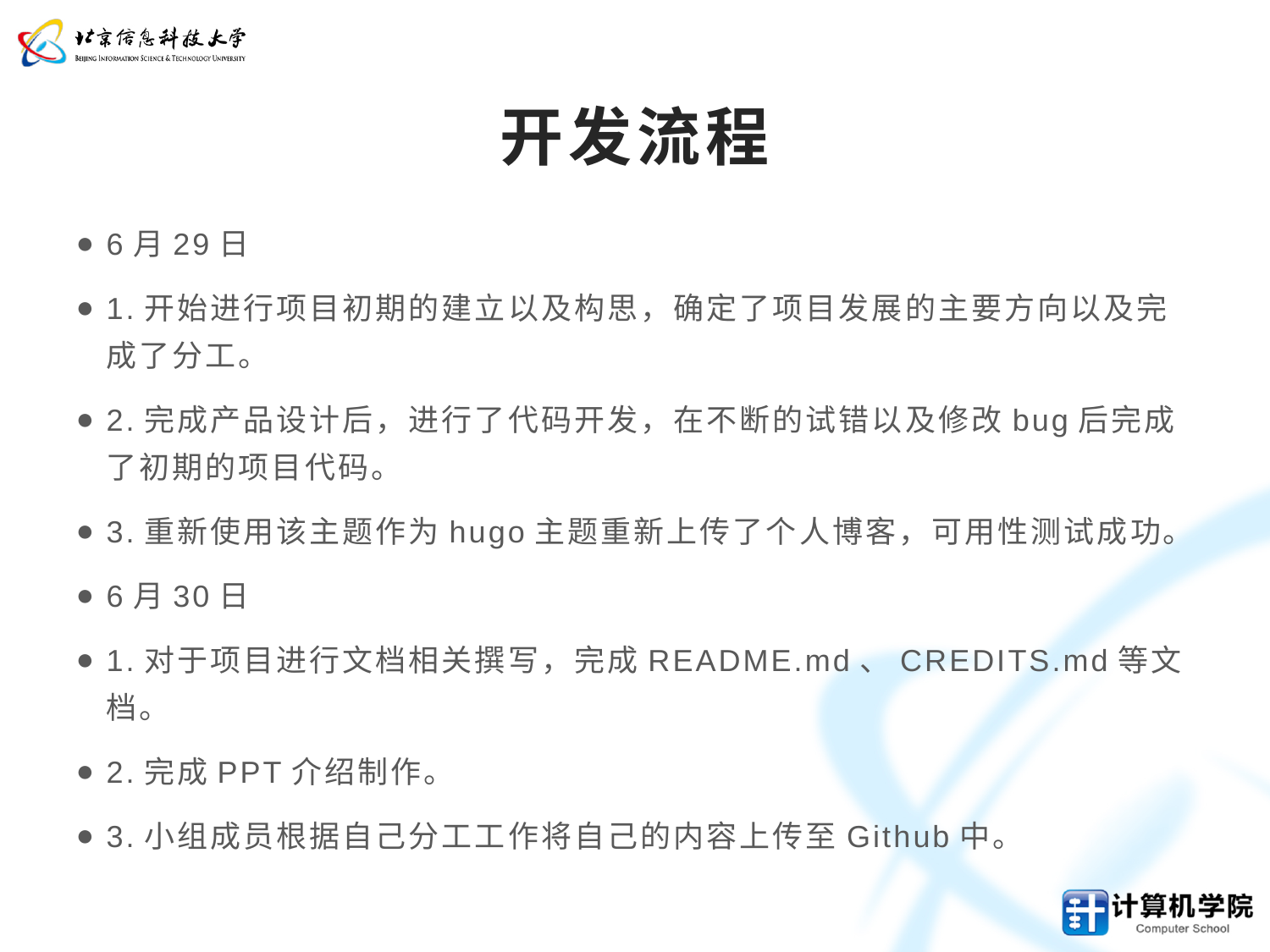

# 开发流程
6月29日
1.开始进行项目初期的建立以及构思，确定了项目发展的主要方向以及完成了分工。
2.完成产品设计后，进行了代码开发，在不断的试错以及修改bug后完成了初期的项目代码。
3.重新使用该主题作为hugo主题重新上传了个人博客，可用性测试成功。
6月30日
1.对于项目进行文档相关撰写，完成README.md、CREDITS.md等文档。
2.完成PPT介绍制作。
3.小组成员根据自己分工工作将自己的内容上传至Github中。